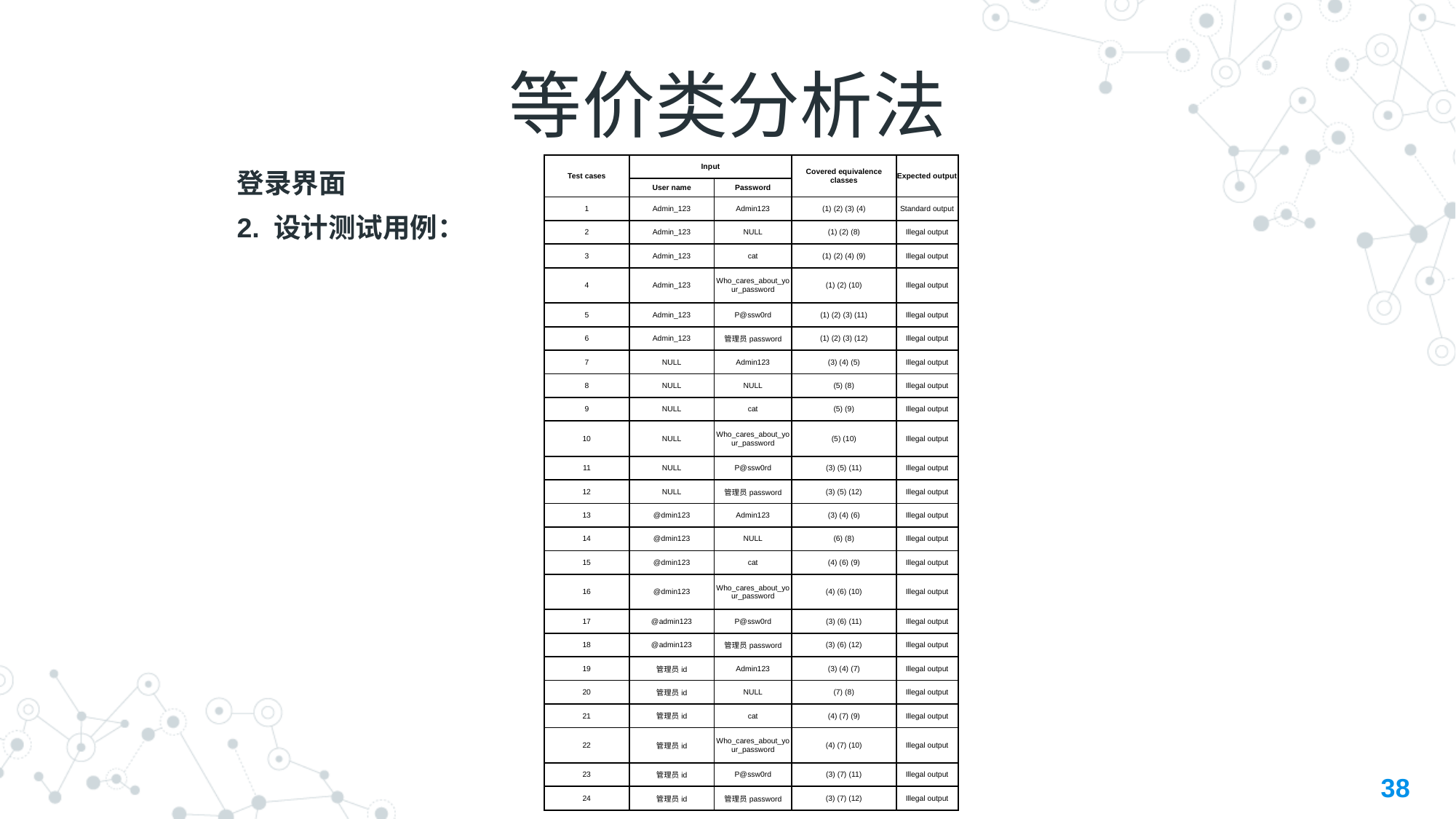

# 等价类分析法
| Test cases | Input |  | Covered equivalence classes | Expected output |
| --- | --- | --- | --- | --- |
|  | User name | Password |  |  |
| 1 | Admin\_123 | Admin123 | (1) (2) (3) (4) | Standard output |
| 2 | Admin\_123 | NULL | (1) (2) (8) | Illegal output |
| 3 | Admin\_123 | cat | (1) (2) (4) (9) | Illegal output |
| 4 | Admin\_123 | Who\_cares\_about\_your\_password | (1) (2) (10) | Illegal output |
| 5 | Admin\_123 | P@ssw0rd | (1) (2) (3) (11) | Illegal output |
| 6 | Admin\_123 | 管理员password | (1) (2) (3) (12) | Illegal output |
| 7 | NULL | Admin123 | (3) (4) (5) | Illegal output |
| 8 | NULL | NULL | (5) (8) | Illegal output |
| 9 | NULL | cat | (5) (9) | Illegal output |
| 10 | NULL | Who\_cares\_about\_your\_password | (5) (10) | Illegal output |
| 11 | NULL | P@ssw0rd | (3) (5) (11) | Illegal output |
| 12 | NULL | 管理员password | (3) (5) (12) | Illegal output |
| 13 | @dmin123 | Admin123 | (3) (4) (6) | Illegal output |
| 14 | @dmin123 | NULL | (6) (8) | Illegal output |
| 15 | @dmin123 | cat | (4) (6) (9) | Illegal output |
| 16 | @dmin123 | Who\_cares\_about\_your\_password | (4) (6) (10) | Illegal output |
| 17 | @admin123 | P@ssw0rd | (3) (6) (11) | Illegal output |
| 18 | @admin123 | 管理员password | (3) (6) (12) | Illegal output |
| 19 | 管理员id | Admin123 | (3) (4) (7) | Illegal output |
| 20 | 管理员id | NULL | (7) (8) | Illegal output |
| 21 | 管理员id | cat | (4) (7) (9) | Illegal output |
| 22 | 管理员id | Who\_cares\_about\_your\_password | (4) (7) (10) | Illegal output |
| 23 | 管理员id | P@ssw0rd | (3) (7) (11) | Illegal output |
| 24 | 管理员id | 管理员password | (3) (7) (12) | Illegal output |
登录界面
2. 设计测试用例：
38